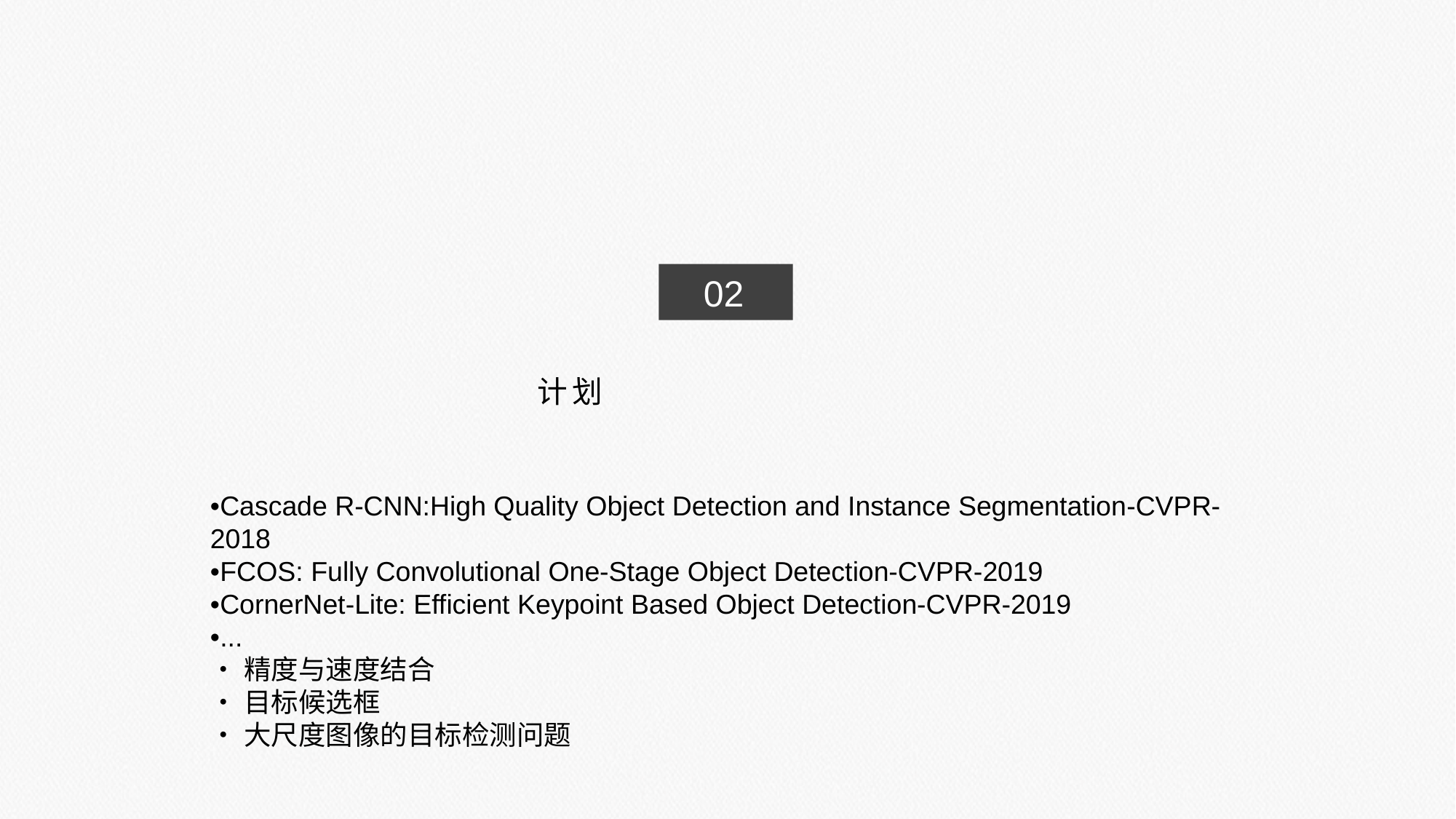

02
计划
•Cascade R-CNN:High Quality Object Detection and Instance Segmentation-CVPR-2018
•FCOS: Fully Convolutional One-Stage Object Detection-CVPR-2019
•CornerNet-Lite: Efficient Keypoint Based Object Detection-CVPR-2019
•...
•精度与速度结合
•目标候选框
•大尺度图像的目标检测问题